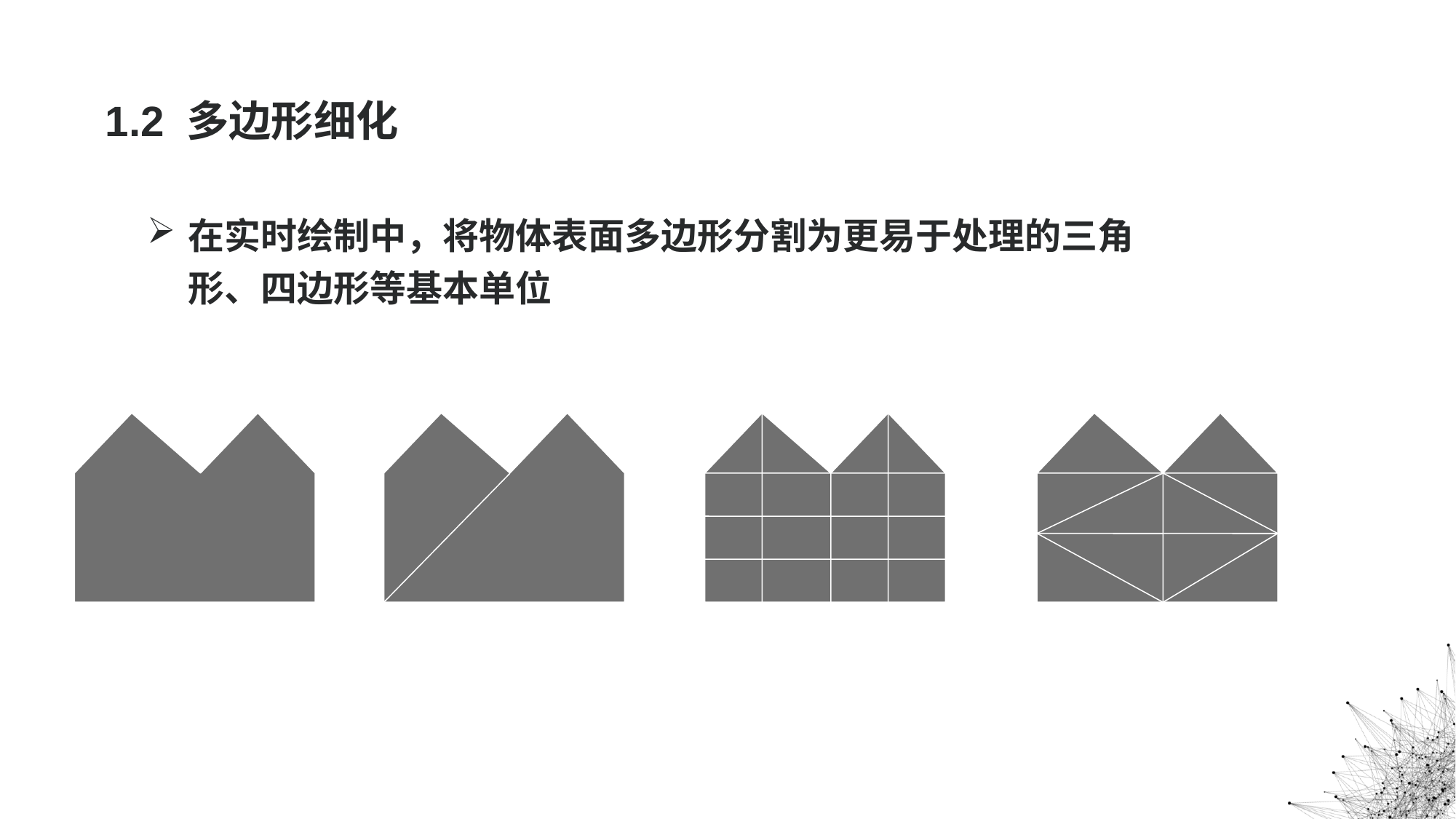

# 1.2 多边形细化
在实时绘制中，将物体表面多边形分割为更易于处理的三角形、四边形等基本单位